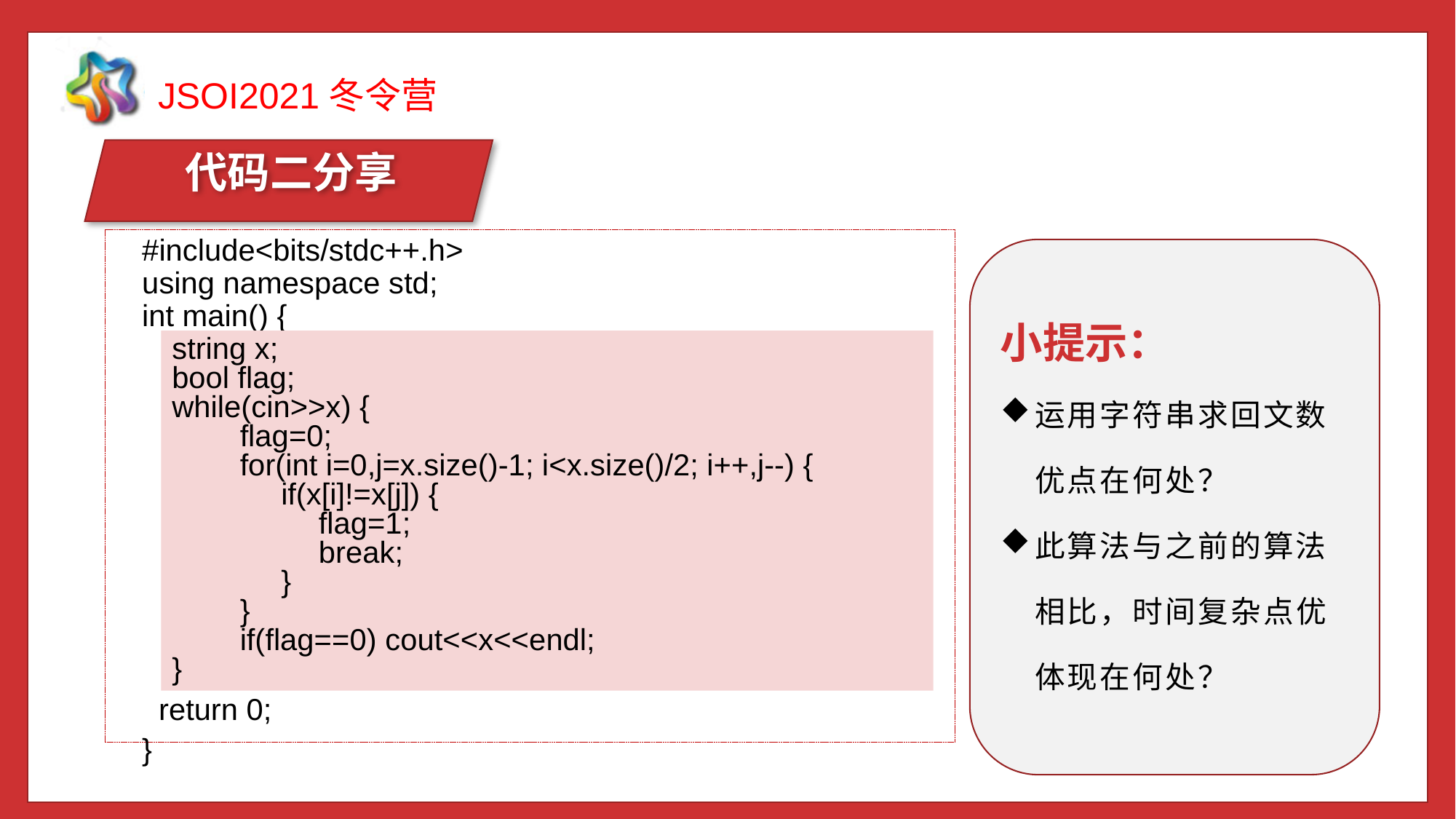

代码二分享

#include<bits/stdc++.h>
using namespace std;
int main() {

  return 0;
}

小提示：
运用字符串求回文数优点在何处？
此算法与之前的算法相比，时间复杂点优体现在何处？

string x;
bool flag;
while(cin>>x) {
　　flag=0;
　　for(int i=0,j=x.size()-1; i<x.size()/2; i++,j--) {
	if(x[i]!=x[j]) {
	　flag=1;
	　break;
	}
　　}
　　if(flag==0) cout<<x<<endl;
}